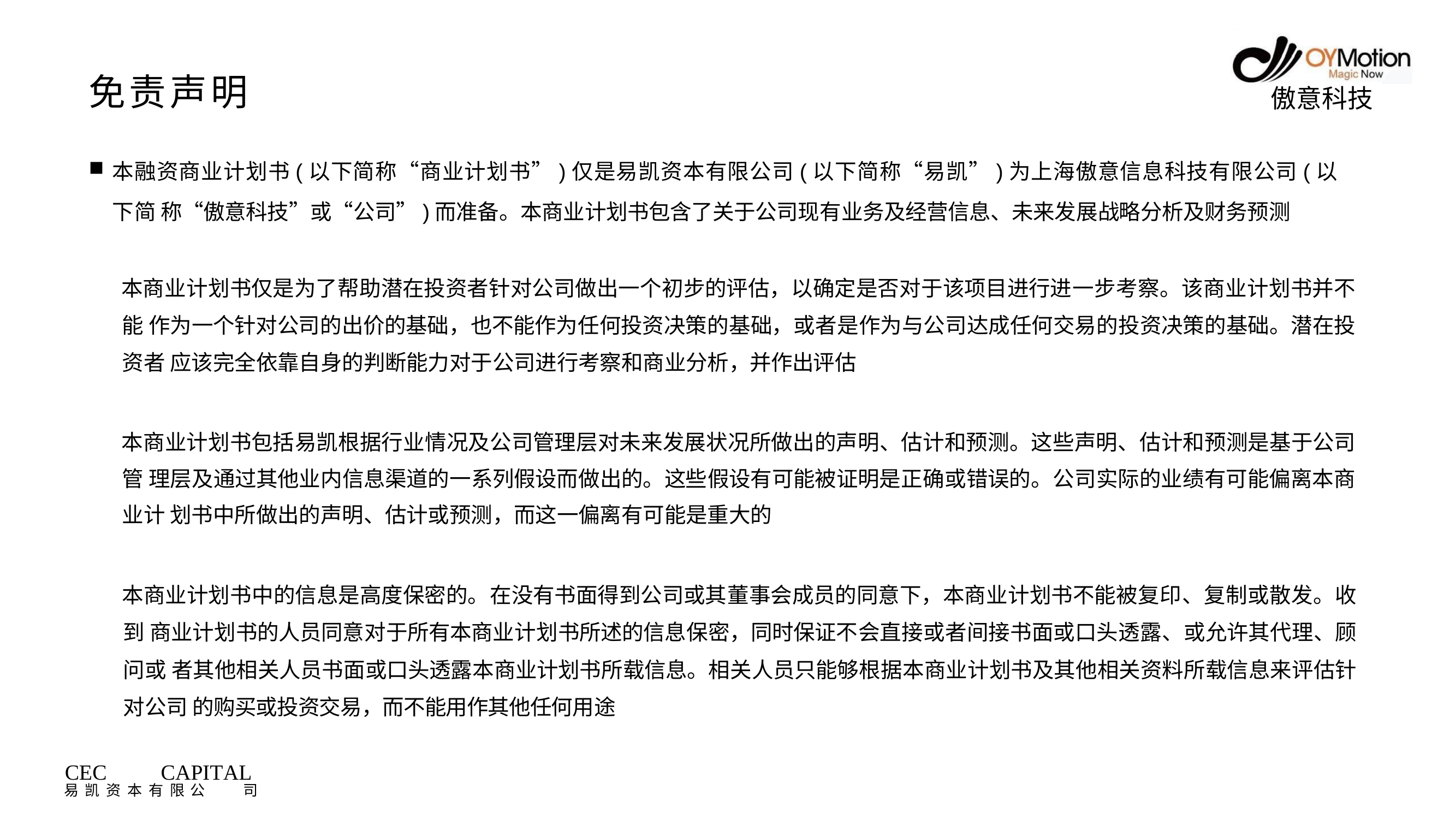

# 免责声明
傲意科技
本融资商业计划书(以下简称“商业计划书”)仅是易凯资本有限公司(以下简称“易凯”)为上海傲意信息科技有限公司(以下简 称“傲意科技”或“公司”)而准备。本商业计划书包含了关于公司现有业务及经营信息、未来发展战略分析及财务预测

本商业计划书仅是为了帮助潜在投资者针对公司做出一个初步的评估，以确定是否对于该项目进行进一步考察。该商业计划书并不能 作为一个针对公司的出价的基础，也不能作为任何投资决策的基础，或者是作为与公司达成任何交易的投资决策的基础。潜在投资者 应该完全依靠自身的判断能力对于公司进行考察和商业分析，并作出评估

本商业计划书包括易凯根据行业情况及公司管理层对未来发展状况所做出的声明、估计和预测。这些声明、估计和预测是基于公司管 理层及通过其他业内信息渠道的一系列假设而做出的。这些假设有可能被证明是正确或错误的。公司实际的业绩有可能偏离本商业计 划书中所做出的声明、估计或预测，而这一偏离有可能是重大的

本商业计划书中的信息是高度保密的。在没有书面得到公司或其董事会成员的同意下，本商业计划书不能被复印、复制或散发。收到 商业计划书的人员同意对于所有本商业计划书所述的信息保密，同时保证不会直接或者间接书面或口头透露、或允许其代理、顾问或 者其他相关人员书面或口头透露本商业计划书所载信息。相关人员只能够根据本商业计划书及其他相关资料所载信息来评估针对公司 的购买或投资交易，而不能用作其他任何用途
CEC
CAPITAL
易 凯 资 本 有  限 公	司